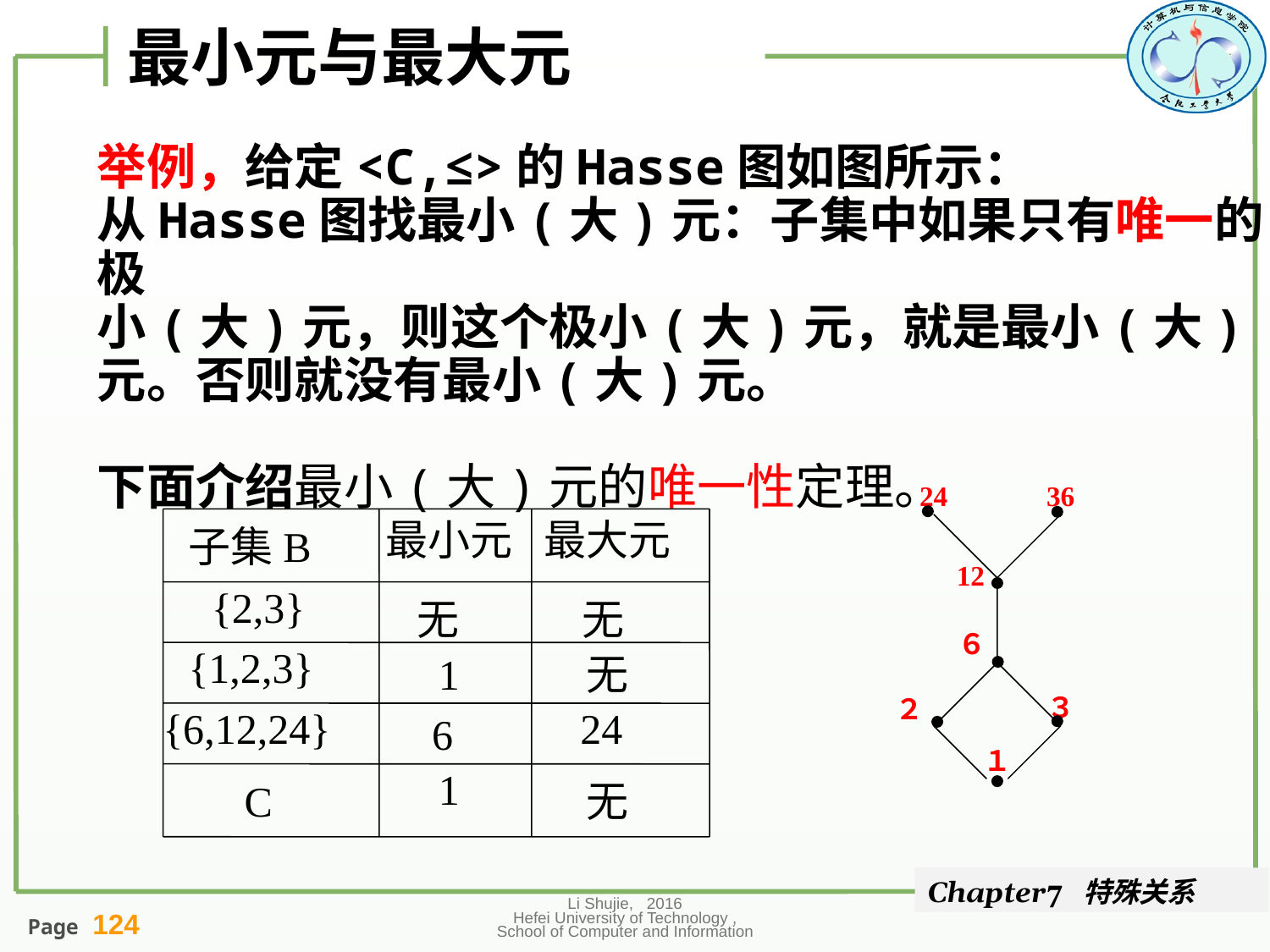

# 最小元与最大元
举例，给定<C,≤>的Hasse图如图所示：
从Hasse图找最小(大)元：子集中如果只有唯一的极
小(大)元，则这个极小(大)元，就是最小(大)元。否则就没有最小(大)元。

下面介绍最小(大)元的唯一性定理。
24
36

12

６

３
２

１

最小元
最大元
子集B

{2,3}

无
无
{1,2,3}
1
无

{6,12,24}
24
6

1

C
无